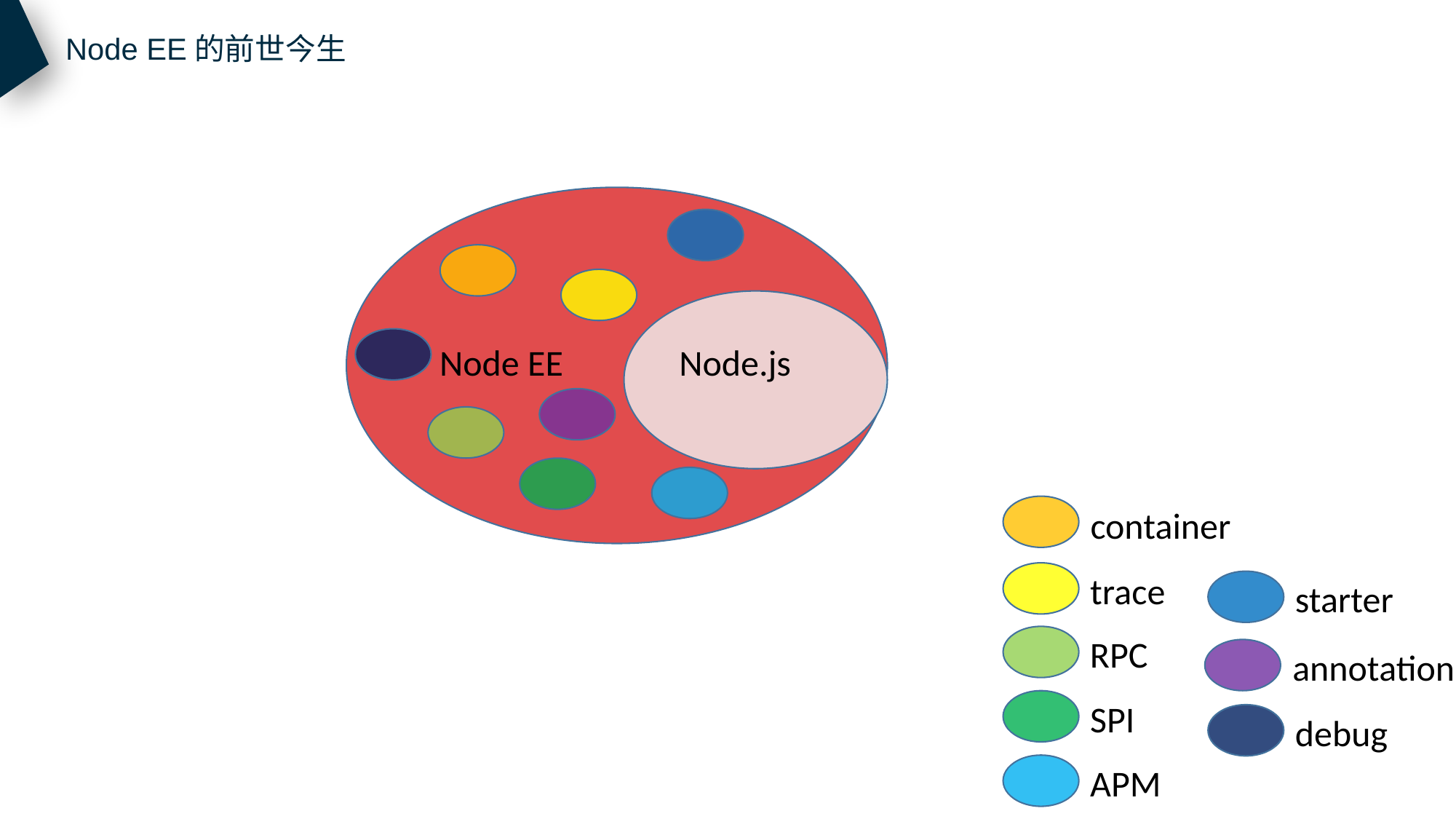

Node EE的前世今生

Node EE 是面向企业级应用开发场景，满足应用高可维护、可扩展，在无缝接入各级中间件同时，能追踪请求的各层链路、远程调试、在线实时监控与性能分析

Node EE
Node.js

container

trace

starter

RPC

annotation

SPI

debug

APM